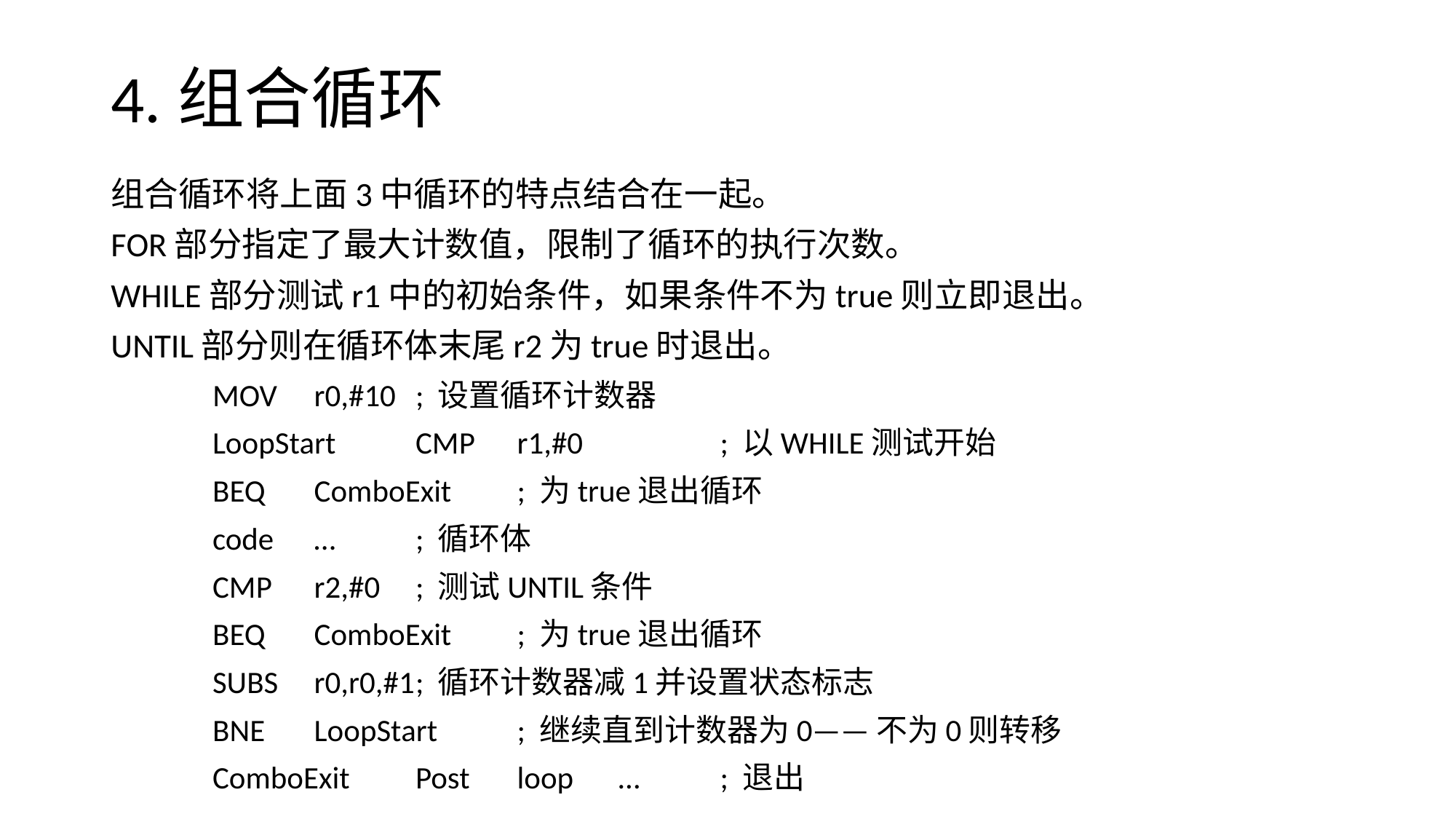

# 4.组合循环
组合循环将上面3中循环的特点结合在一起。
FOR部分指定了最大计数值，限制了循环的执行次数。
WHILE部分测试r1中的初始条件，如果条件不为true则立即退出。
UNTIL部分则在循环体末尾r2为true时退出。
			MOV	r0,#10		; 设置循环计数器
	LoopStart	CMP	r1,#0		; 以WHILE测试开始
			BEQ	ComboExit	; 为true退出循环
			code	…		; 循环体
			CMP	r2,#0		; 测试UNTIL条件
			BEQ	ComboExit	; 为true退出循环
			SUBS	r0,r0,#1		; 循环计数器减1并设置状态标志
			BNE	LoopStart	; 继续直到计数器为0——不为0则转移
	ComboExit	Post	loop	…	; 退出